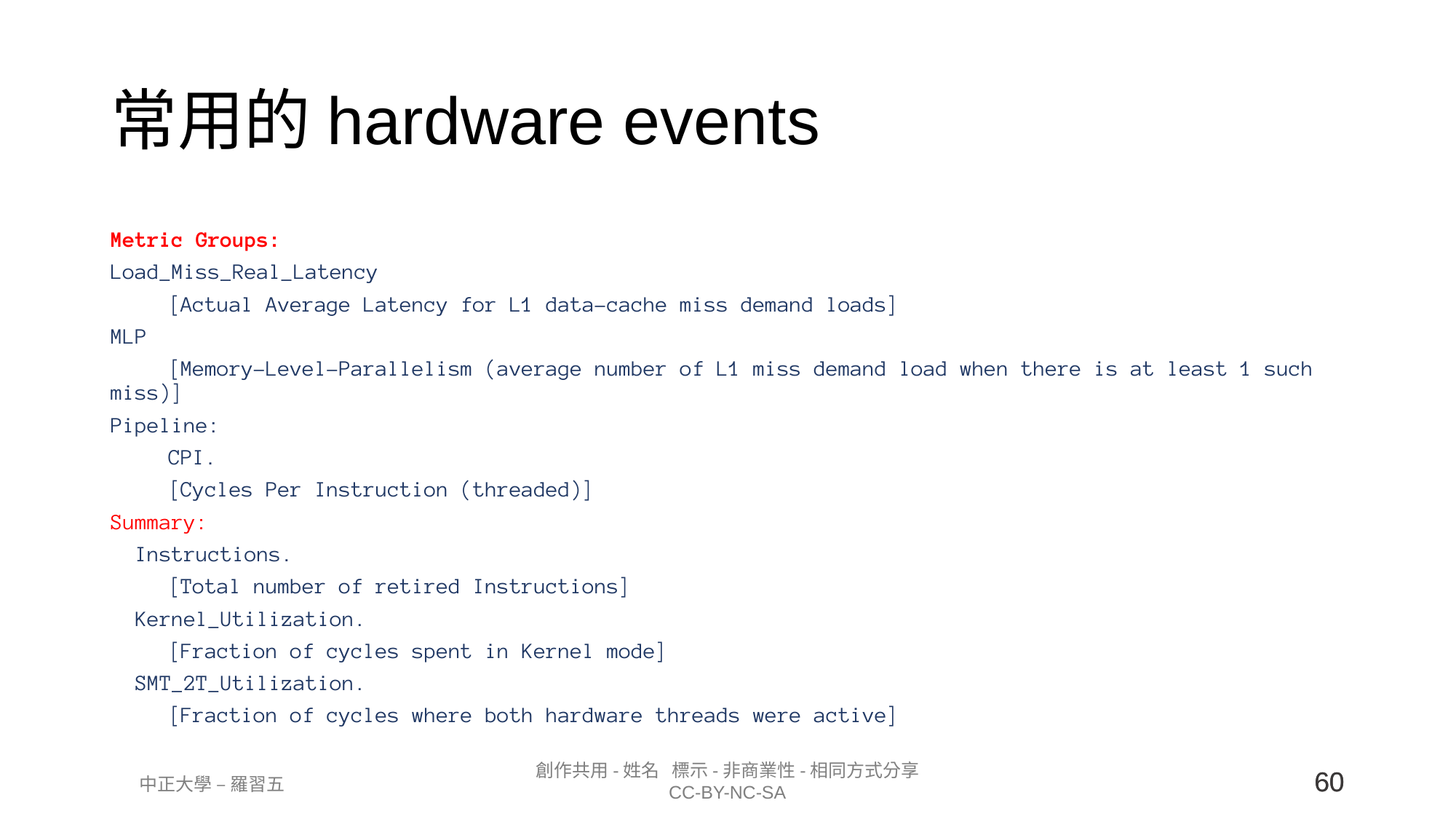

# 常用的hardware events
Metric Groups:
Load_Miss_Real_Latency
	[Actual Average Latency for L1 data-cache miss demand loads]
MLP
	[Memory-Level-Parallelism (average number of L1 miss demand load when there is at least 1 such miss)]
Pipeline:
	CPI.
	[Cycles Per Instruction (threaded)]
Summary:
  Instructions.
	[Total number of retired Instructions]
  Kernel_Utilization.
	[Fraction of cycles spent in Kernel mode]
  SMT_2T_Utilization.
	[Fraction of cycles where both hardware threads were active]